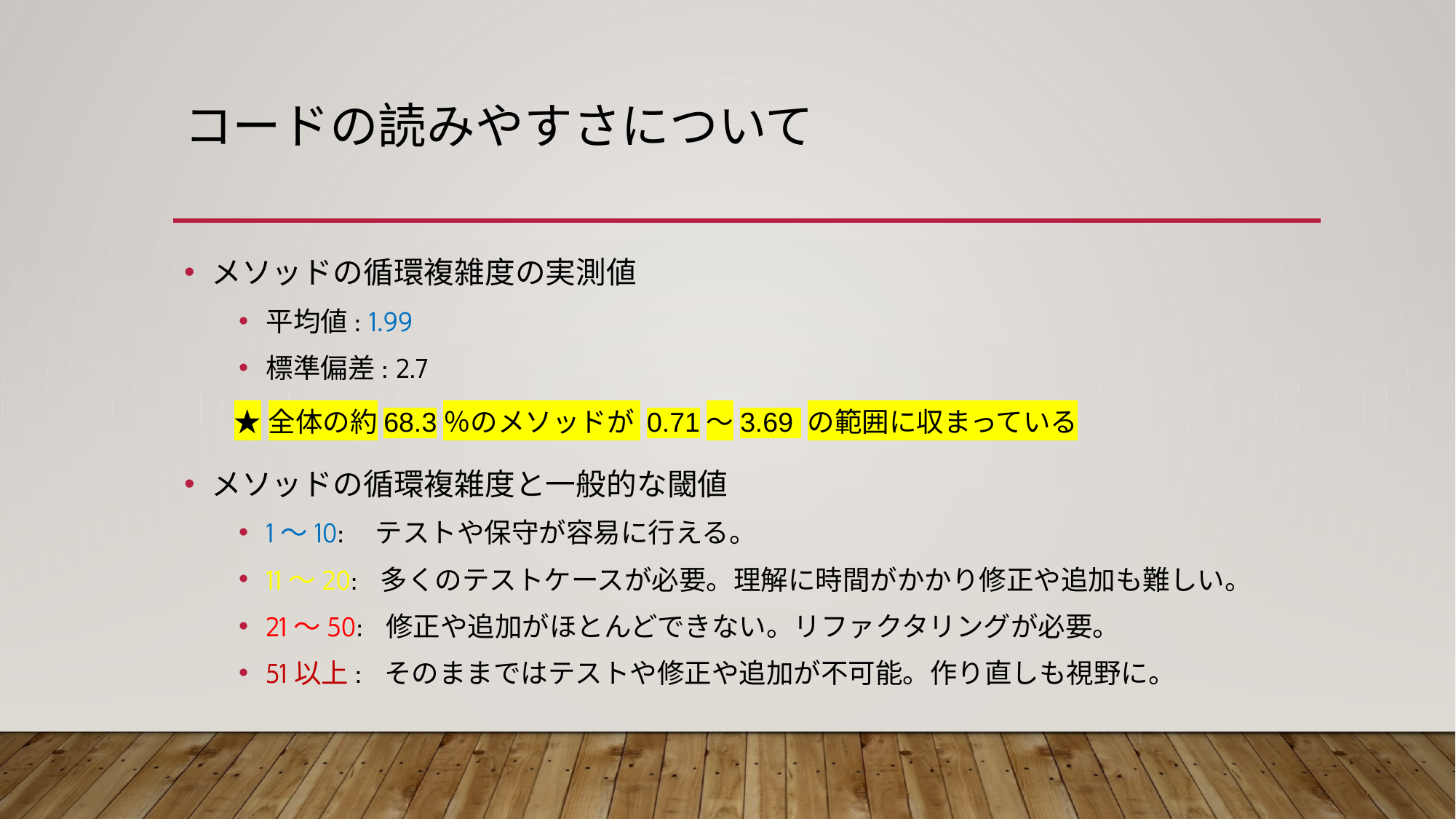

# コードの読みやすさについて
メソッドの循環複雑度の実測値
平均値: 1.99
標準偏差: 2.7

メソッドの循環複雑度と一般的な閾値
1〜10:   テストや保守が容易に行える。
11〜20:  多くのテストケースが必要。理解に時間がかかり修正や追加も難しい。
21〜50:  修正や追加がほとんどできない。リファクタリングが必要。
51以上:  そのままではテストや修正や追加が不可能。作り直しも視野に。
★全体の約68.3％のメソッドが 0.71～3.69 の範囲に収まっている